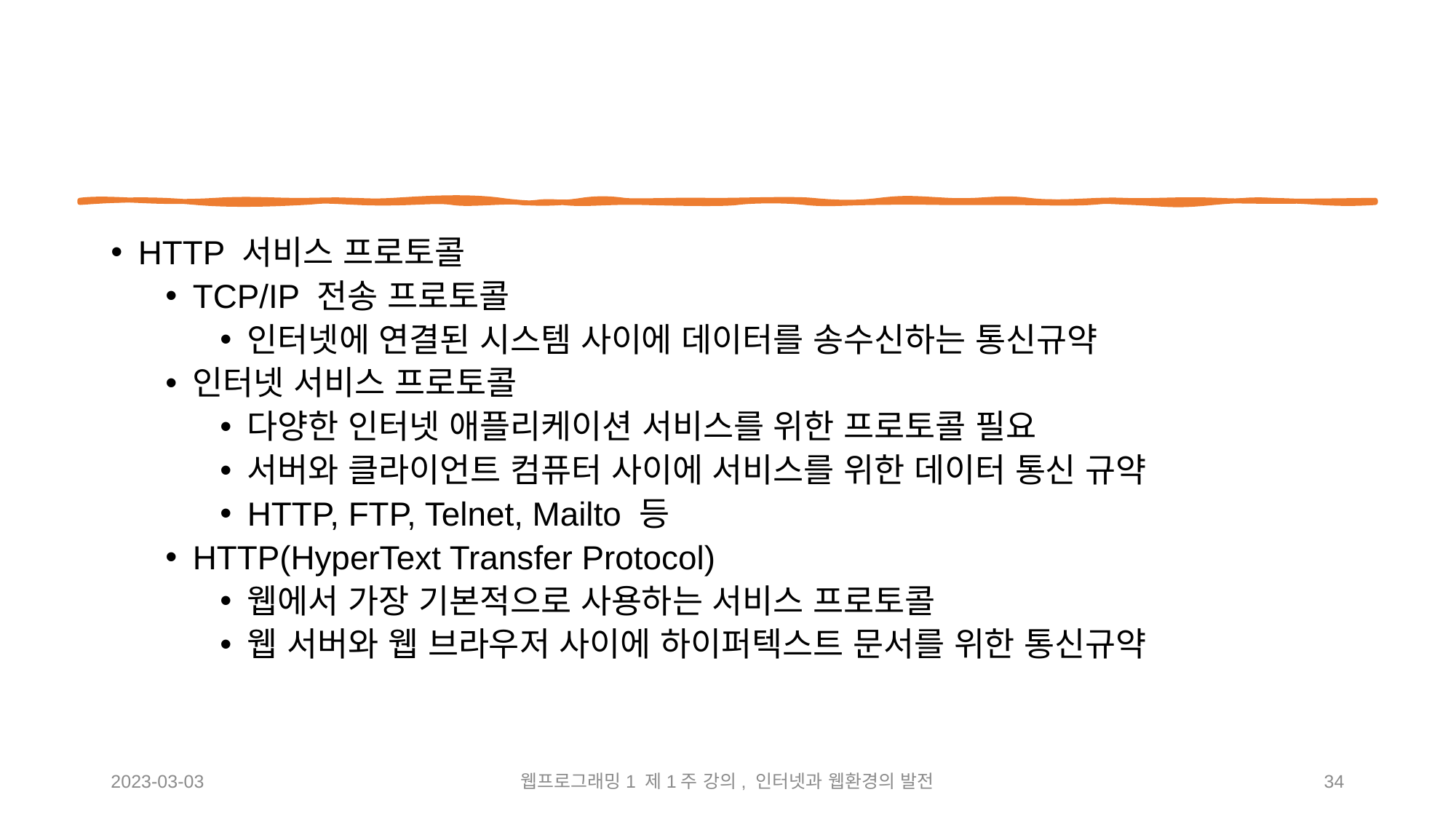

HTTP 서비스 프로토콜
TCP/IP 전송 프로토콜
인터넷에 연결된 시스템 사이에 데이터를 송수신하는 통신규약
인터넷 서비스 프로토콜
다양한 인터넷 애플리케이션 서비스를 위한 프로토콜 필요
서버와 클라이언트 컴퓨터 사이에 서비스를 위한 데이터 통신 규약
HTTP, FTP, Telnet, Mailto 등
HTTP(HyperText Transfer Protocol)
웹에서 가장 기본적으로 사용하는 서비스 프로토콜
웹 서버와 웹 브라우저 사이에 하이퍼텍스트 문서를 위한 통신규약

2023-03-03
웹프로그래밍1 제1주 강의, 인터넷과 웹환경의 발전
34